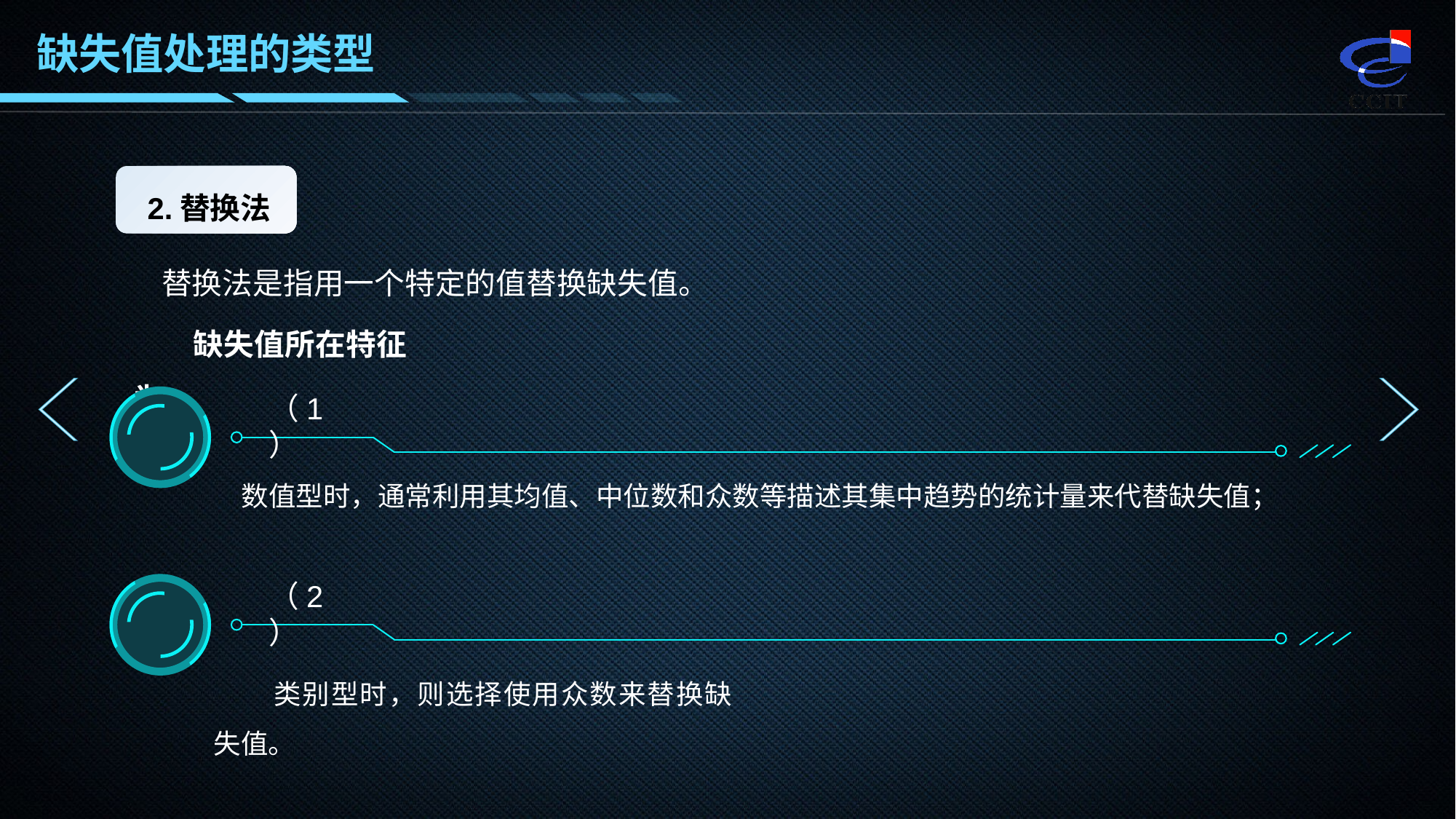

缺失值处理的类型

2.替换法
替换法是指用一个特定的值替换缺失值。
缺失值所在特征为：
（1）

数值型时，通常利用其均值、中位数和众数等描述其集中趋势的统计量来代替缺失值；
（2）

类别型时，则选择使用众数来替换缺失值。